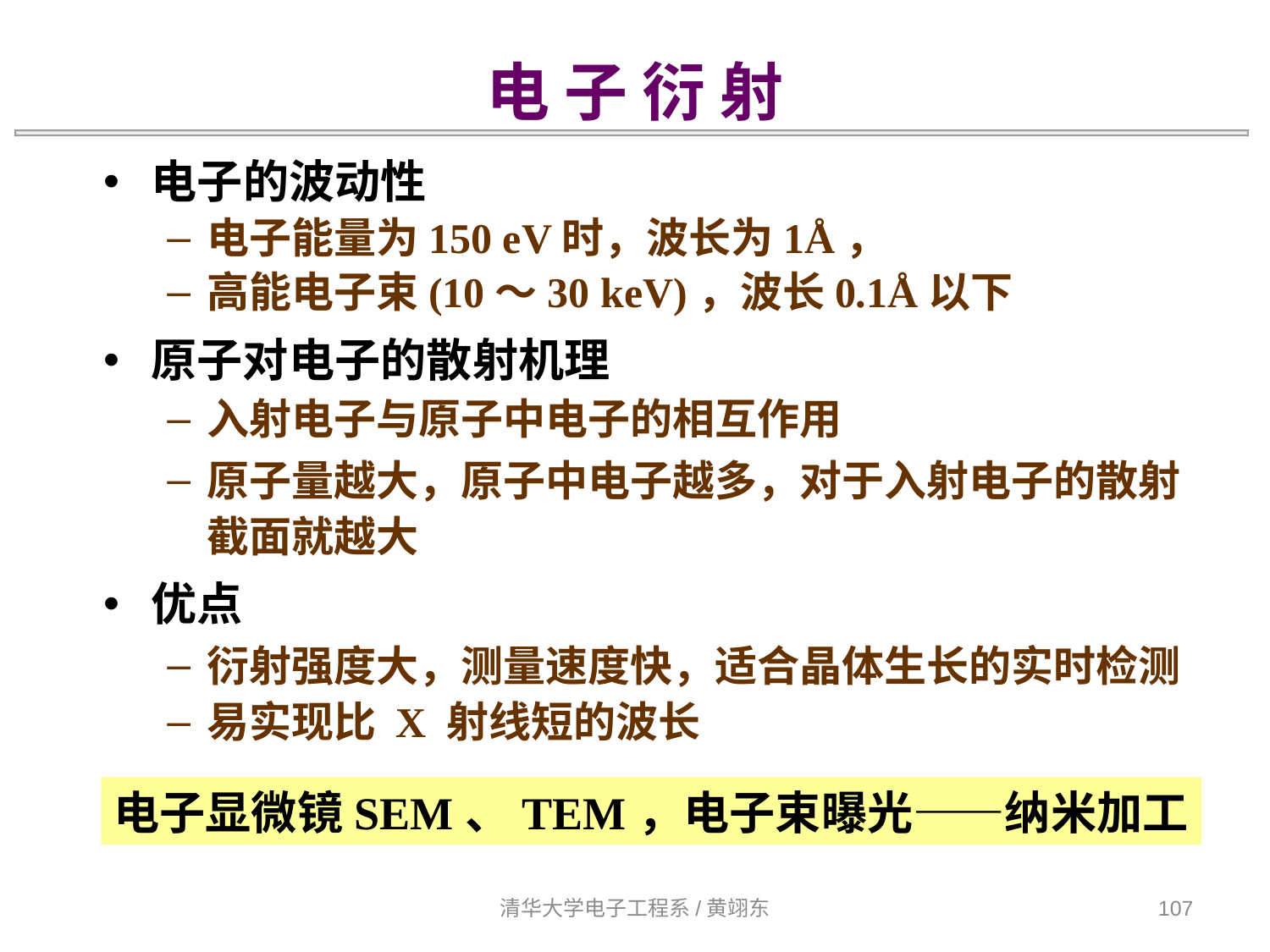

电 子 衍 射

电子的波动性
电子能量为150 eV时，波长为1Å，
高能电子束(10～30 keV)，波长0.1Å以下
原子对电子的散射机理
入射电子与原子中电子的相互作用
原子量越大，原子中电子越多，对于入射电子的散射截面就越大
优点
衍射强度大，测量速度快，适合晶体生长的实时检测
易实现比 X 射线短的波长
电子显微镜SEM、TEM，电子束曝光——纳米加工
清华大学电子工程系/黄翊东
107